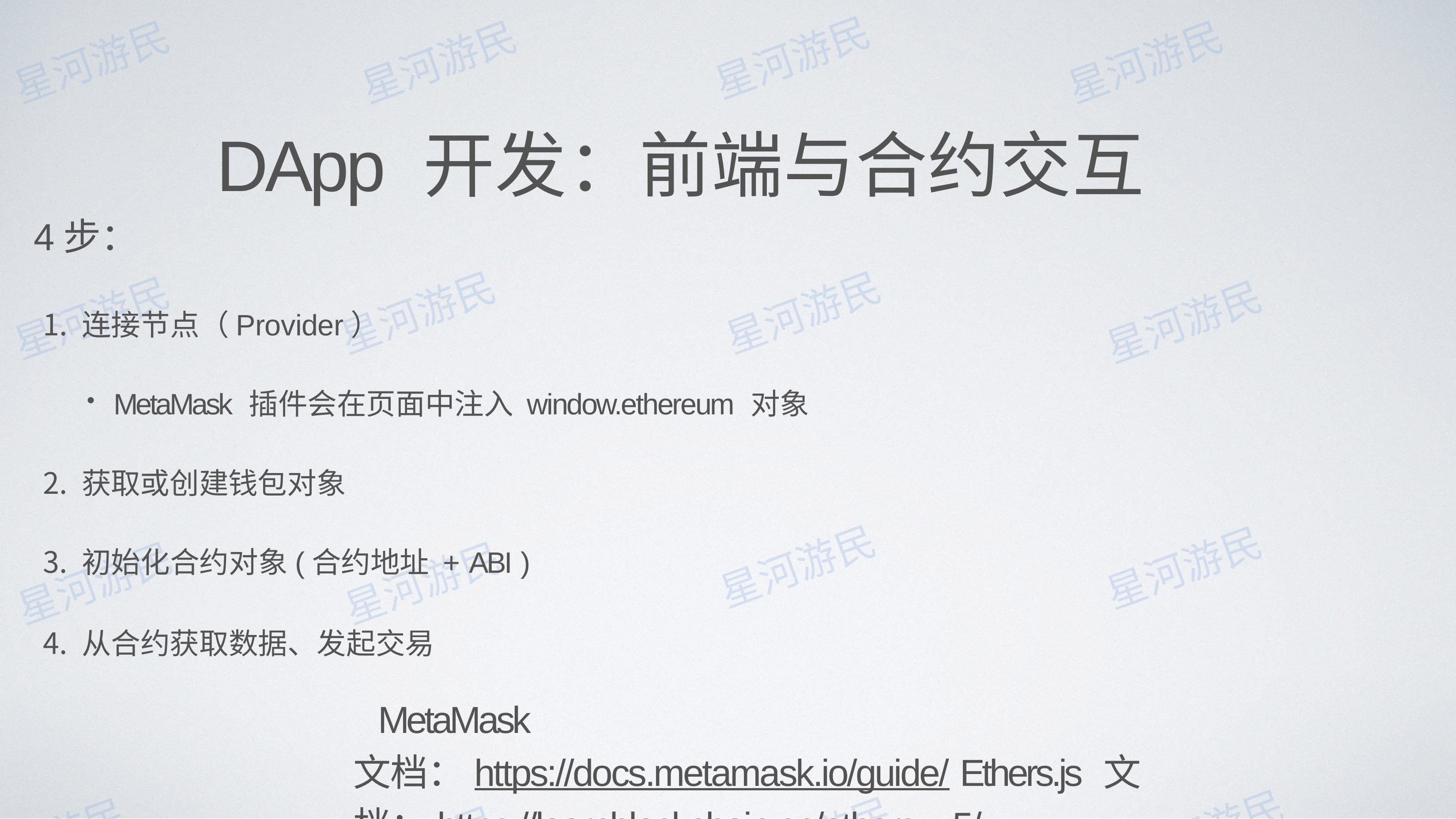

# DApp 开发：前端与合约交互
4步：
连接节点（Provider）
MetaMask 插件会在⻚⾯中注⼊ window.ethereum 对象
获取或创建钱包对象
初始化合约对象(合约地址 + ABI )

从合约获取数据、发起交易
MetaMask ⽂档：https://docs.metamask.io/guide/ Ethers.js ⽂档：https://learnblockchain.cn/ethers_v5/